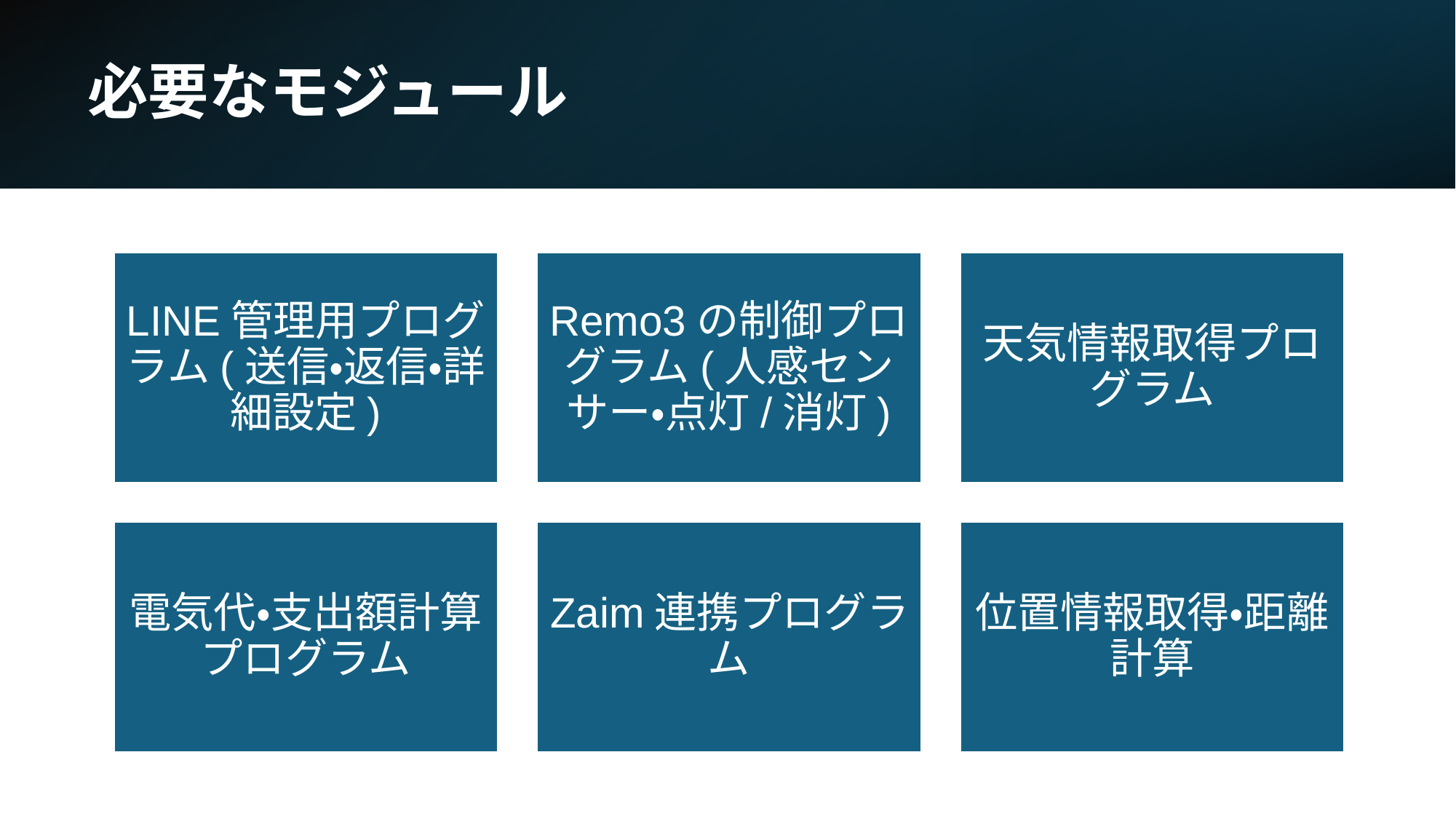

# 必要なモジュール
LINE管理用プログラム(送信・返信・詳細設定)
Remo3の制御プログラム(人感センサー・点灯/消灯)
天気情報取得プログラム
電気代・支出額計算プログラム
Zaim連携プログラム
位置情報取得・距離計算